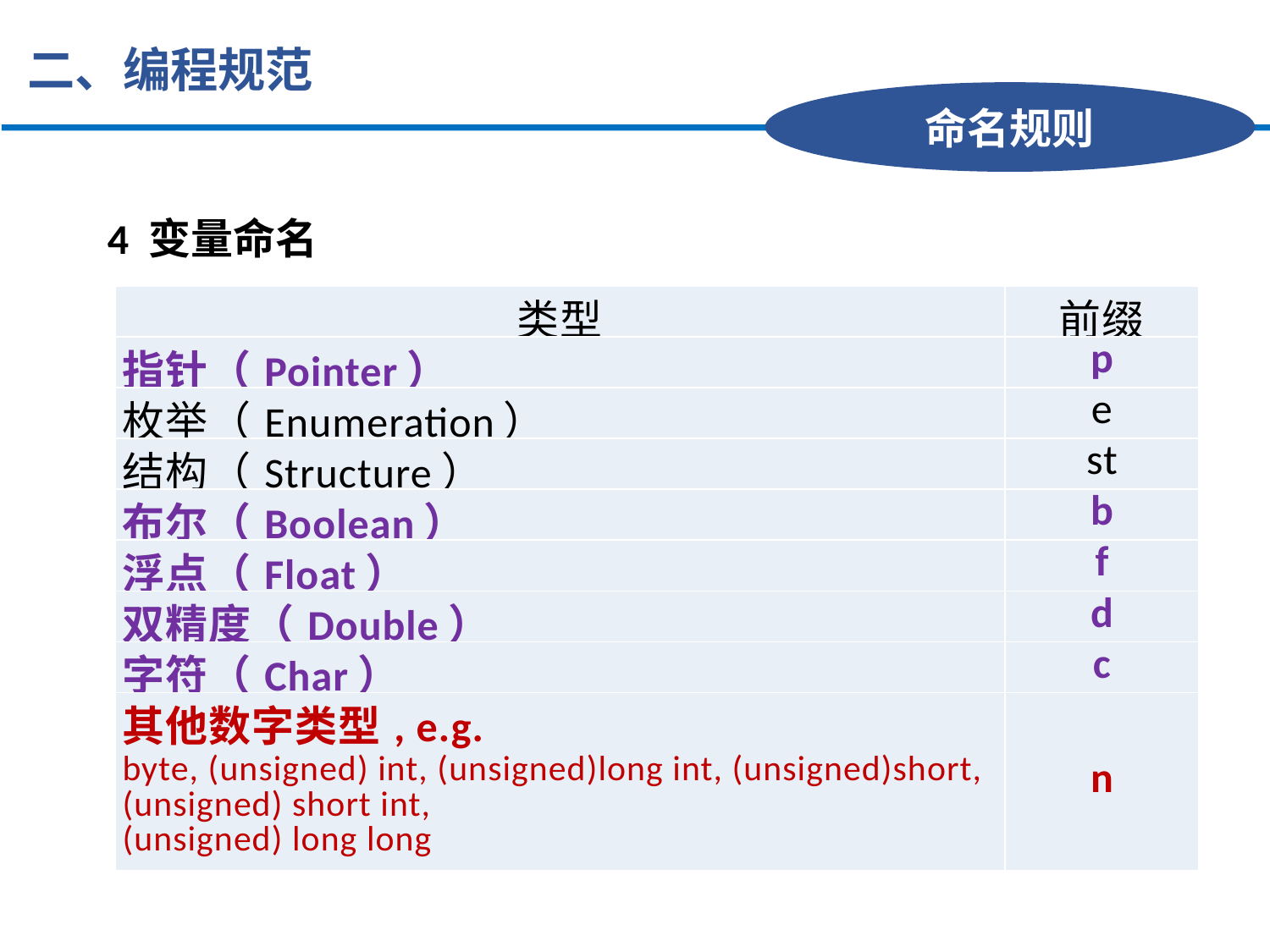

二、编程规范
命名规则

4 变量命名

| 类型 | 前缀 |
| --- | --- |
| 指针（Pointer） | p |
| 枚举（Enumeration） | e |
| 结构（Structure） | st |
| 布尔（Boolean） | b |
| 浮点（Float） | f |
| 双精度（Double） | d |
| 字符（Char） | c |
| 其他数字类型, e.g. byte, (unsigned) int, (unsigned)long int, (unsigned)short, (unsigned) short int, (unsigned) long long | n |